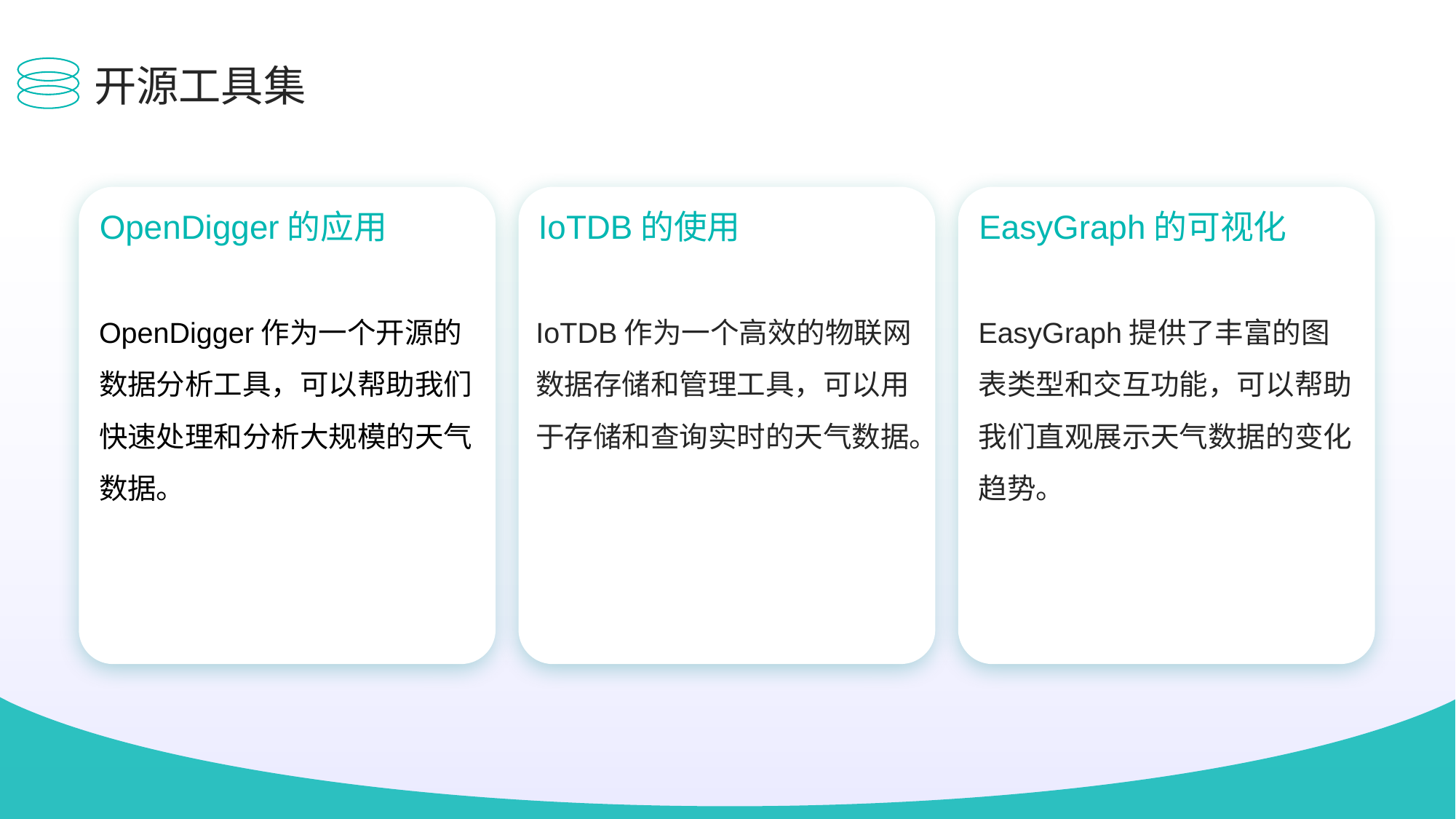

开源工具集

OpenDigger的应用
IoTDB的使用
EasyGraph的可视化
OpenDigger作为一个开源的数据分析工具，可以帮助我们快速处理和分析大规模的天气数据。
IoTDB作为一个高效的物联网数据存储和管理工具，可以用于存储和查询实时的天气数据。
EasyGraph提供了丰富的图表类型和交互功能，可以帮助我们直观展示天气数据的变化趋势。